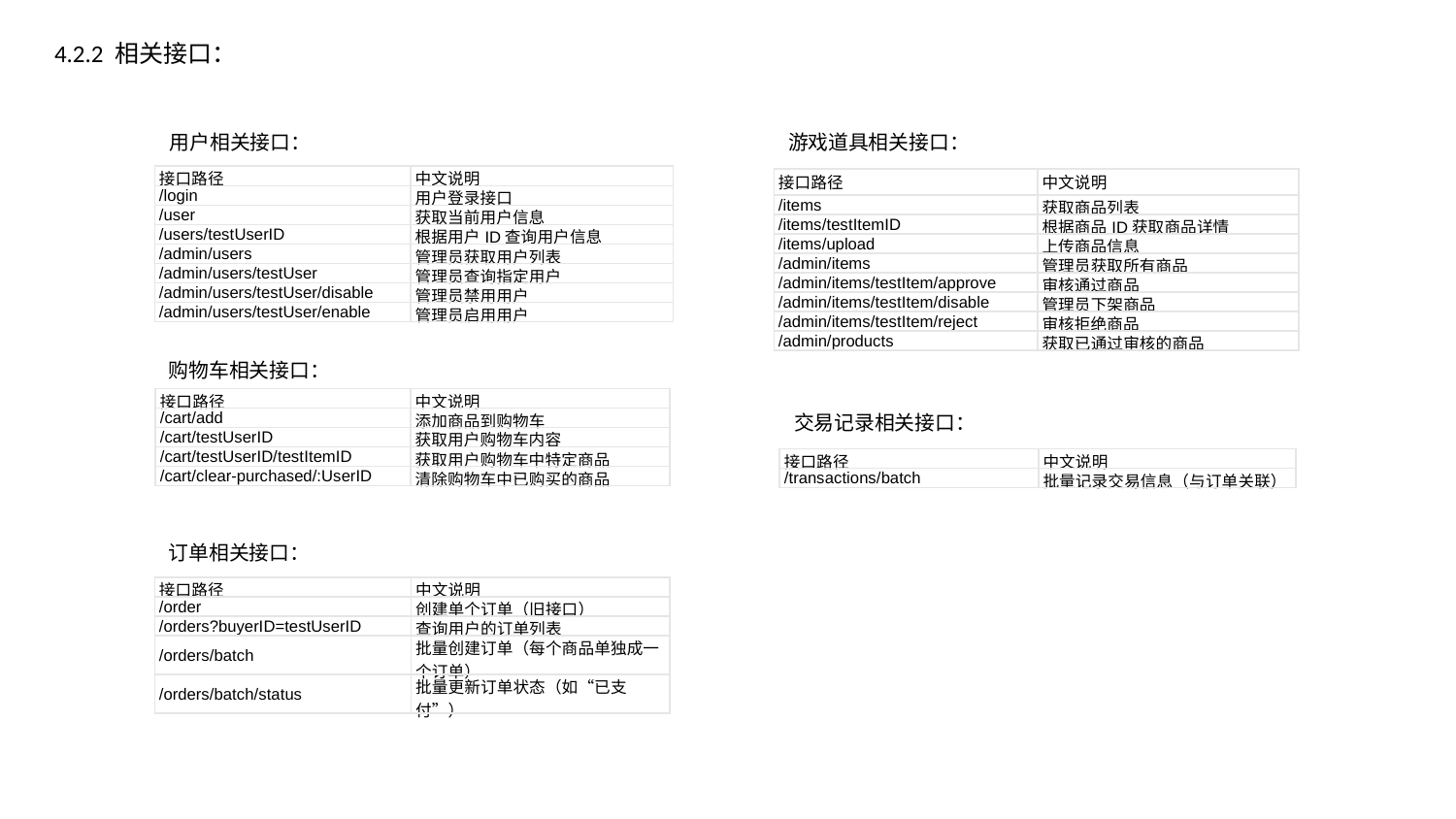

4.2.2 相关接口：
用户相关接口：
游戏道具相关接口：
| 接口路径 | 中文说明 |
| --- | --- |
| /login | 用户登录接口 |
| /user | 获取当前用户信息 |
| /users/testUserID | 根据用户ID查询用户信息 |
| /admin/users | 管理员获取用户列表 |
| /admin/users/testUser | 管理员查询指定用户 |
| /admin/users/testUser/disable | 管理员禁用用户 |
| /admin/users/testUser/enable | 管理员启用用户 |
| 接口路径 | 中文说明 |
| --- | --- |
| /items | 获取商品列表 |
| /items/testItemID | 根据商品ID获取商品详情 |
| /items/upload | 上传商品信息 |
| /admin/items | 管理员获取所有商品 |
| /admin/items/testItem/approve | 审核通过商品 |
| /admin/items/testItem/disable | 管理员下架商品 |
| /admin/items/testItem/reject | 审核拒绝商品 |
| /admin/products | 获取已通过审核的商品 |
购物车相关接口：
| 接口路径 | 中文说明 |
| --- | --- |
| /cart/add | 添加商品到购物车 |
| /cart/testUserID | 获取用户购物车内容 |
| /cart/testUserID/testItemID | 获取用户购物车中特定商品 |
| /cart/clear-purchased/:UserID | 清除购物车中已购买的商品 |
交易记录相关接口：
| 接口路径 | 中文说明 |
| --- | --- |
| /transactions/batch | 批量记录交易信息（与订单关联） |
订单相关接口：
| 接口路径 | 中文说明 |
| --- | --- |
| /order | 创建单个订单（旧接口） |
| /orders?buyerID=testUserID | 查询用户的订单列表 |
| /orders/batch | 批量创建订单（每个商品单独成一个订单） |
| /orders/batch/status | 批量更新订单状态（如“已支付”） |